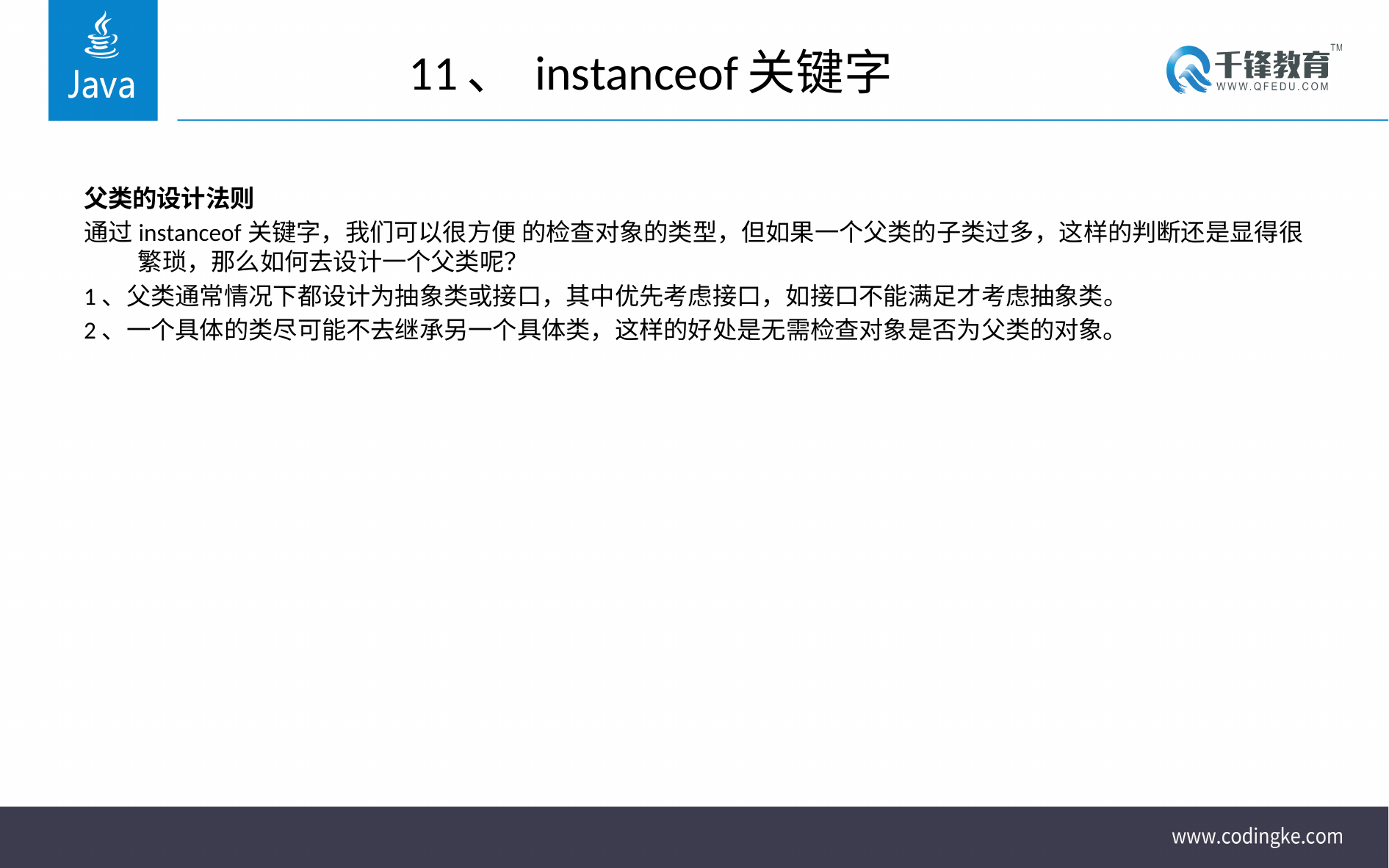

# 11、 instanceof关键字
父类的设计法则
通过instanceof关键字，我们可以很方便 的检查对象的类型，但如果一个父类的子类过多，这样的判断还是显得很繁琐，那么如何去设计一个父类呢？
1、父类通常情况下都设计为抽象类或接口，其中优先考虑接口，如接口不能满足才考虑抽象类。
2、一个具体的类尽可能不去继承另一个具体类，这样的好处是无需检查对象是否为父类的对象。